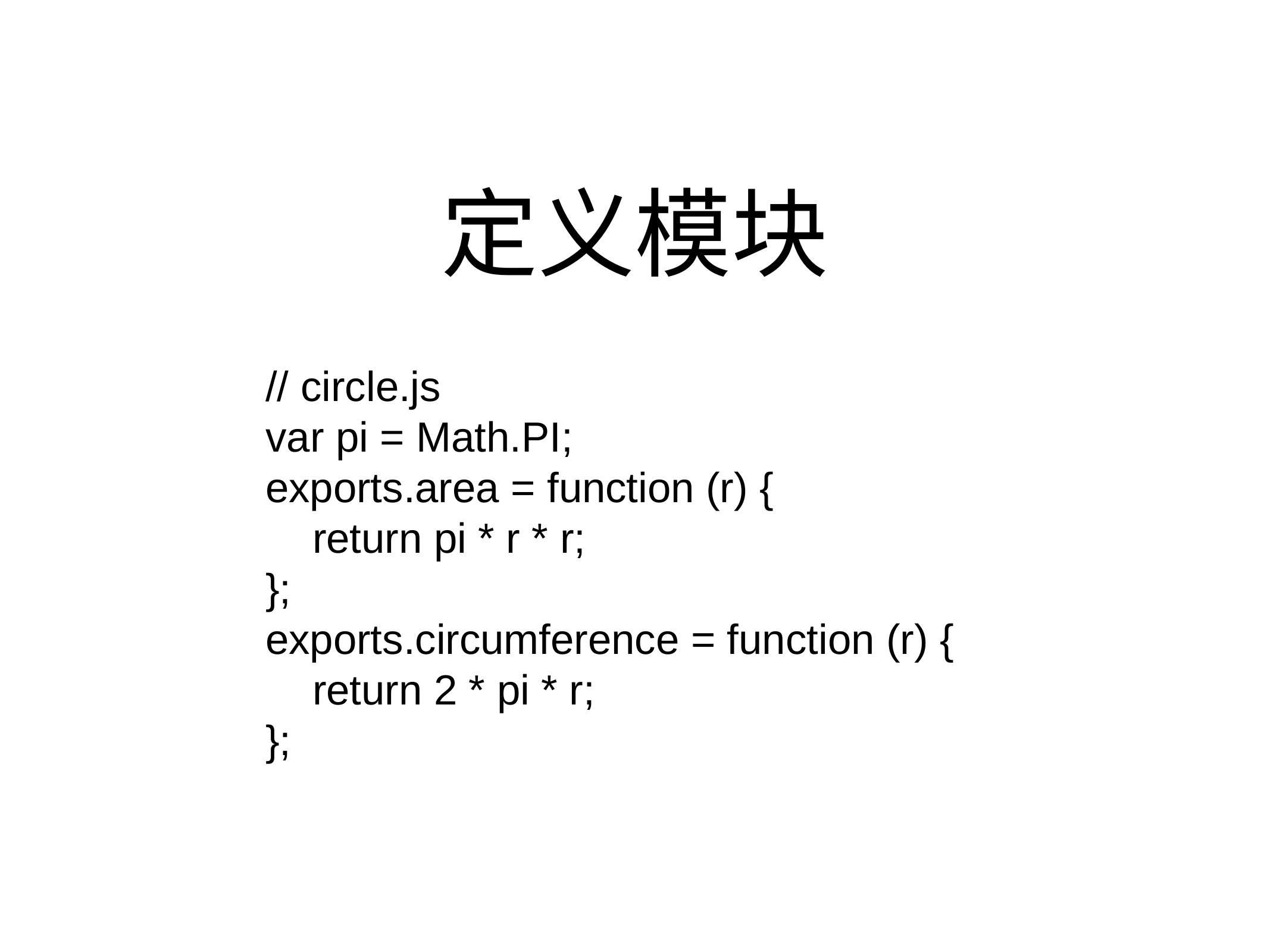

# 定义模块
// circle.js
var pi = Math.PI;
exports.area = function (r) {
    return pi * r * r;
};
exports.circumference = function (r) {
    return 2 * pi * r;
};